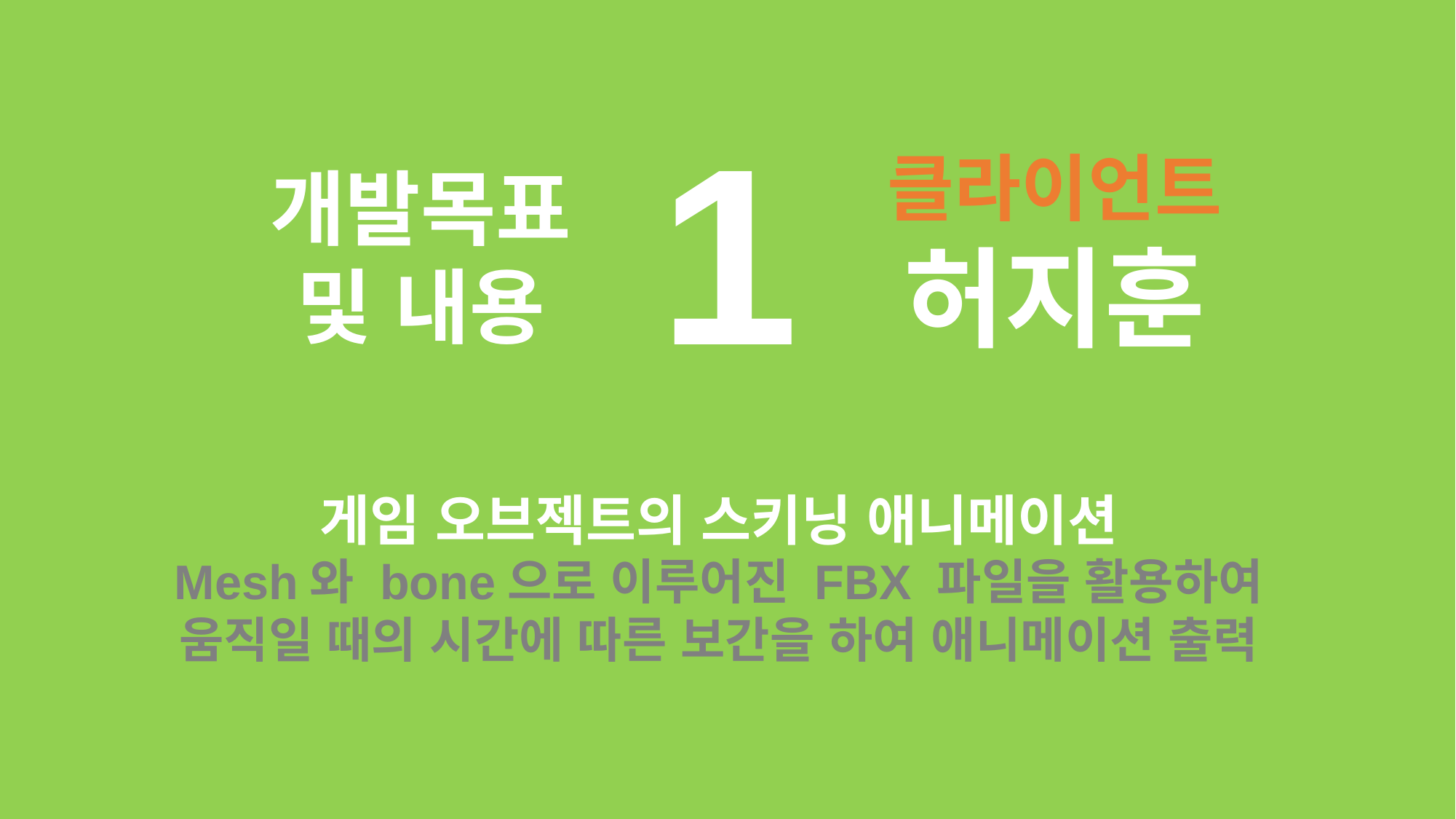

1
클라이언트
허지훈

개발목표
및 내용
게임 오브젝트의 스키닝 애니메이션
Mesh와 bone으로 이루어진 FBX 파일을 활용하여
움직일 때의 시간에 따른 보간을 하여 애니메이션 출력